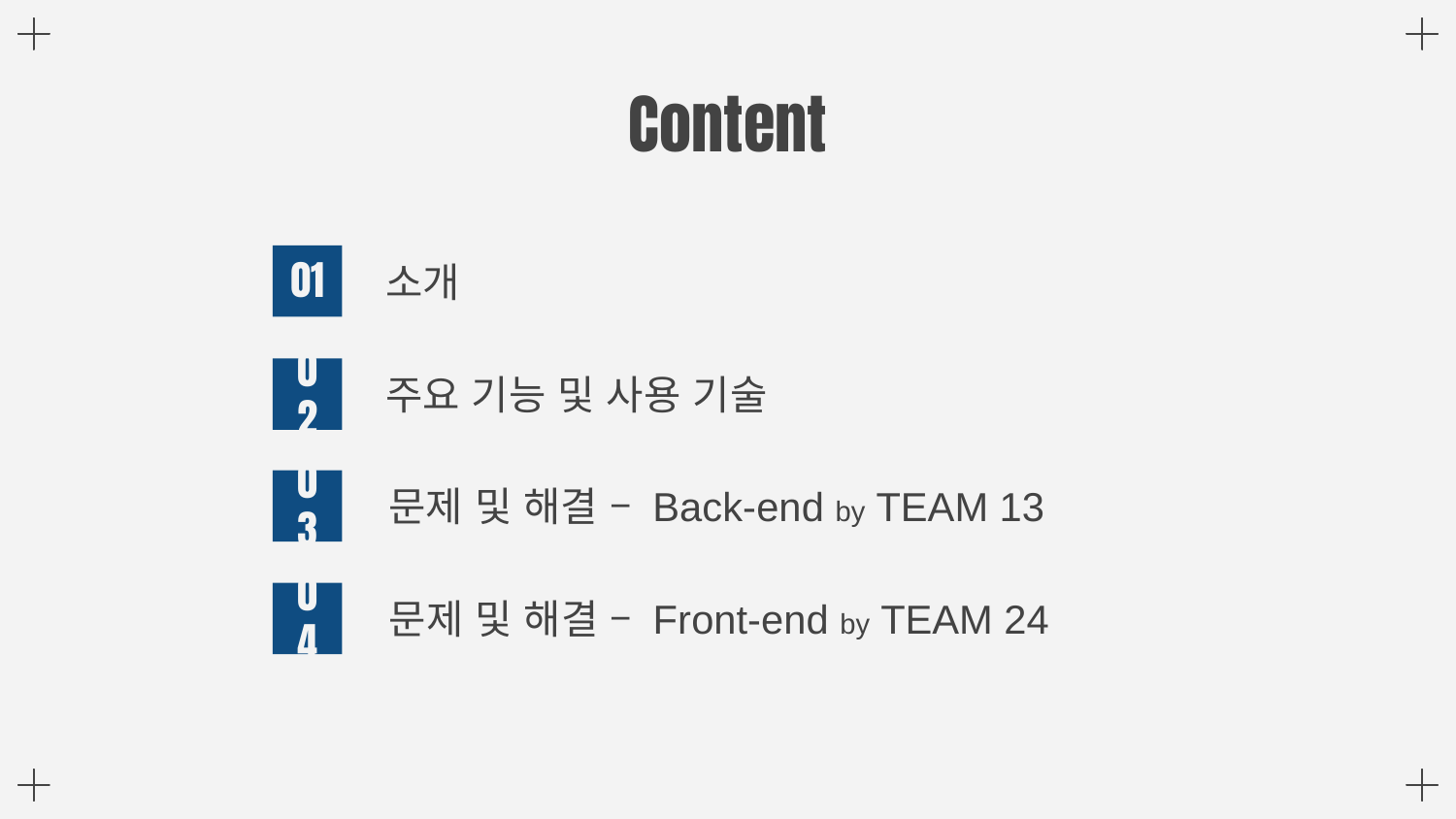

Content
01

# 소개
02

주요 기능 및 사용 기술

03
문제 및 해결 – Back-end by TEAM 13

04
문제 및 해결 – Front-end by TEAM 24